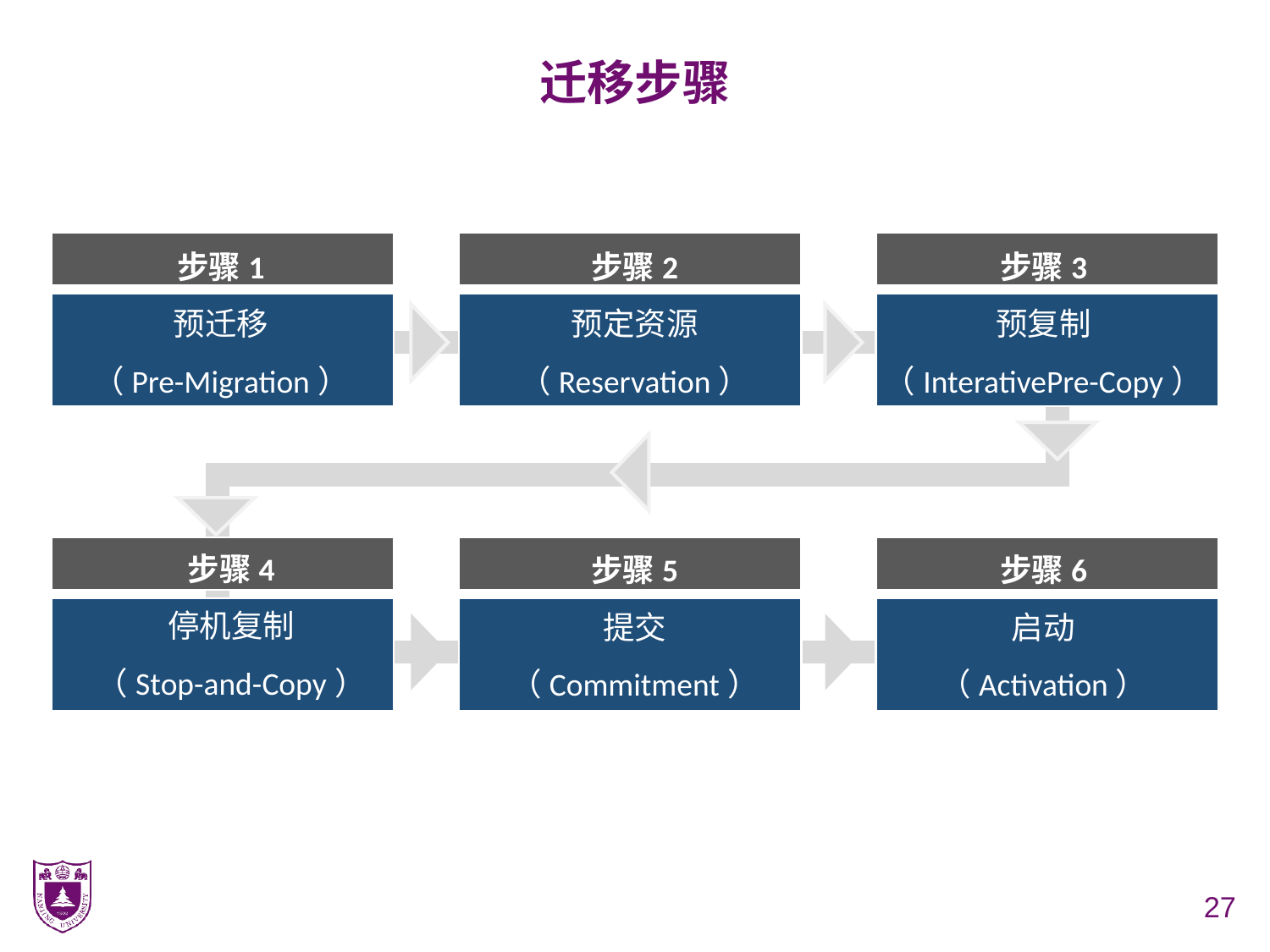

# 迁移步骤

步骤1
预迁移
（Pre-Migration）
步骤2
预定资源
（Reservation）
步骤3
预复制
（InterativePre-Copy）

步骤4
停机复制
（Stop-and-Copy）
步骤5
提交
（Commitment）
步骤6
启动
（Activation）

27